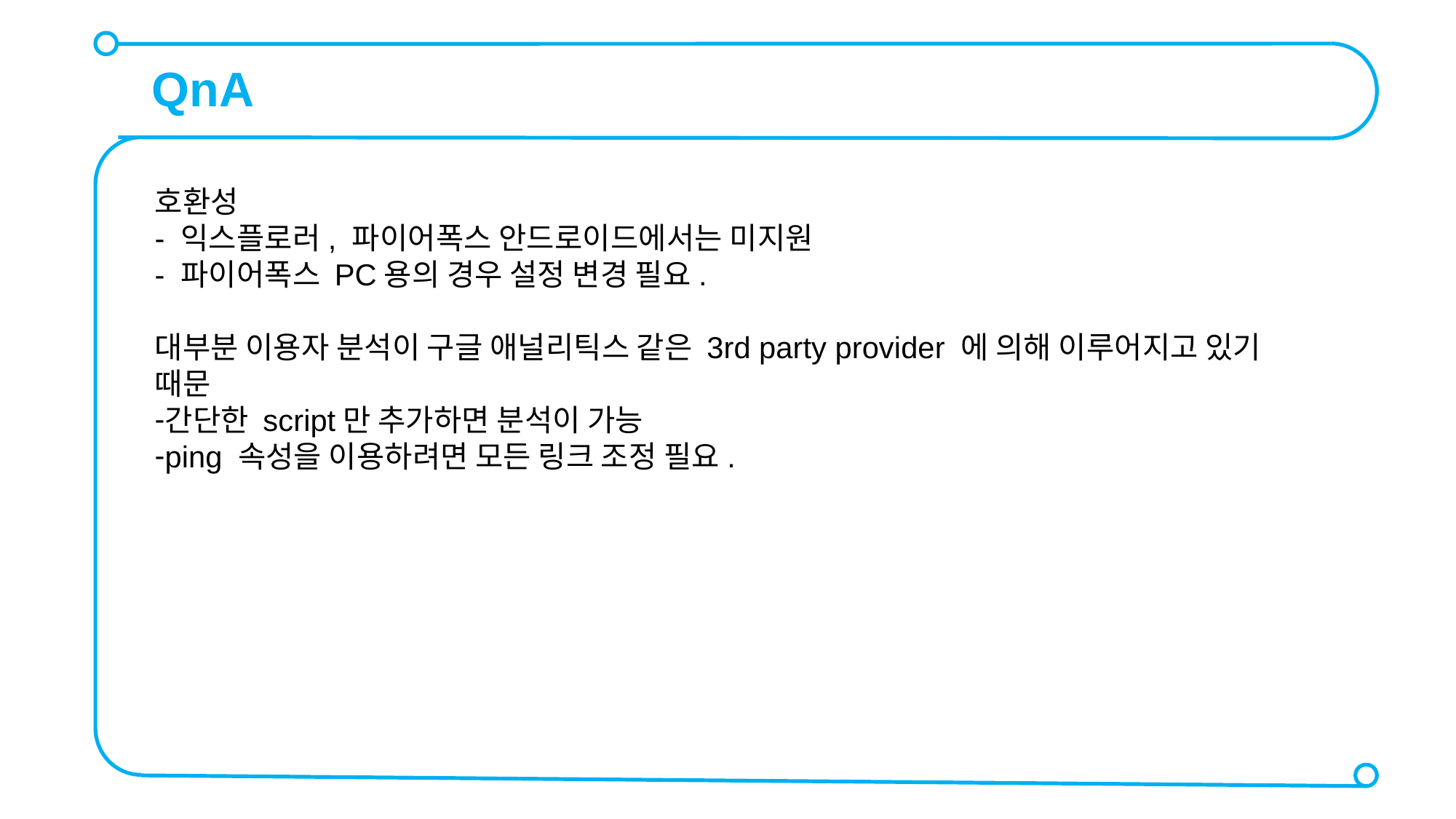

QnA
호환성
- 익스플로러, 파이어폭스 안드로이드에서는 미지원
- 파이어폭스 PC용의 경우 설정 변경 필요.

대부분 이용자 분석이 구글 애널리틱스 같은 3rd party provider 에 의해 이루어지고 있기 때문
간단한 script만 추가하면 분석이 가능
ping 속성을 이용하려면 모든 링크 조정 필요.